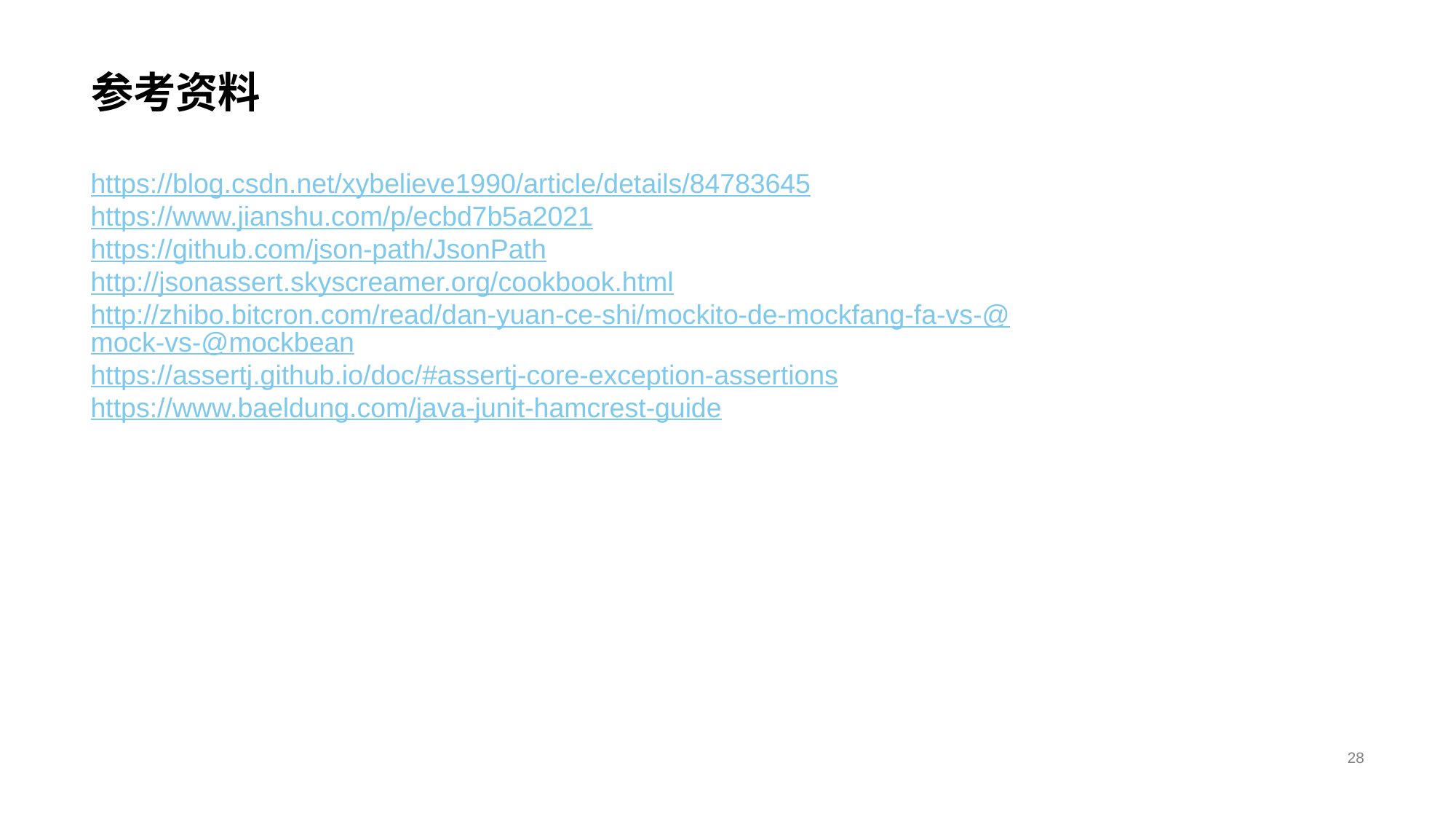

# 参考资料
https://blog.csdn.net/xybelieve1990/article/details/84783645
https://www.jianshu.com/p/ecbd7b5a2021
https://github.com/json-path/JsonPath
http://jsonassert.skyscreamer.org/cookbook.html
http://zhibo.bitcron.com/read/dan-yuan-ce-shi/mockito-de-mockfang-fa-vs-@mock-vs-@mockbean
https://assertj.github.io/doc/#assertj-core-exception-assertions
https://www.baeldung.com/java-junit-hamcrest-guide

28